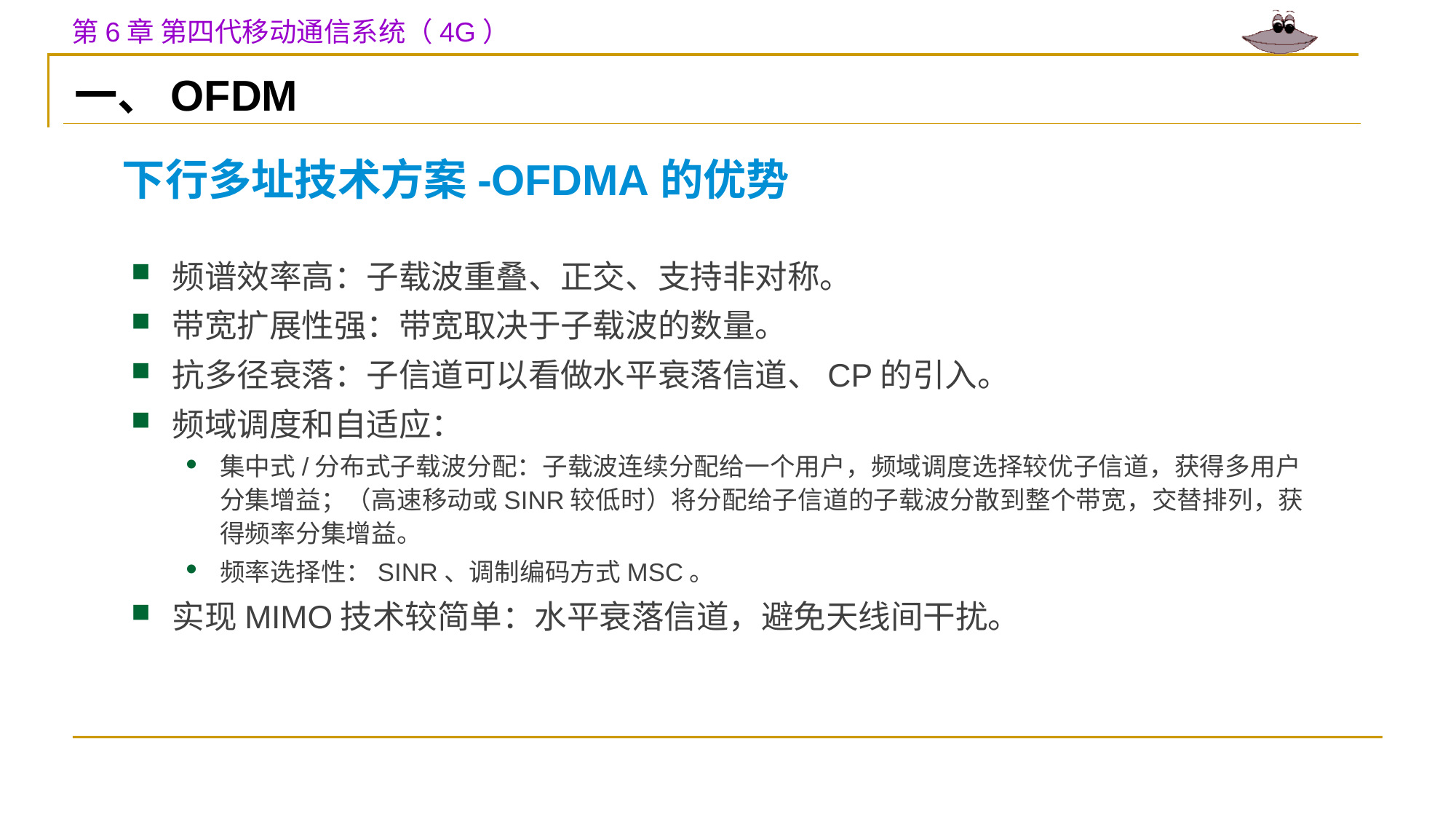

一、OFDM
下行多址技术方案-OFDMA的优势
频谱效率高：子载波重叠、正交、支持非对称。
带宽扩展性强：带宽取决于子载波的数量。
抗多径衰落：子信道可以看做水平衰落信道、CP的引入。
频域调度和自适应：
集中式/分布式子载波分配：子载波连续分配给一个用户，频域调度选择较优子信道，获得多用户分集增益；（高速移动或SINR较低时）将分配给子信道的子载波分散到整个带宽，交替排列，获得频率分集增益。
频率选择性：SINR、调制编码方式MSC。
实现MIMO技术较简单：水平衰落信道，避免天线间干扰。